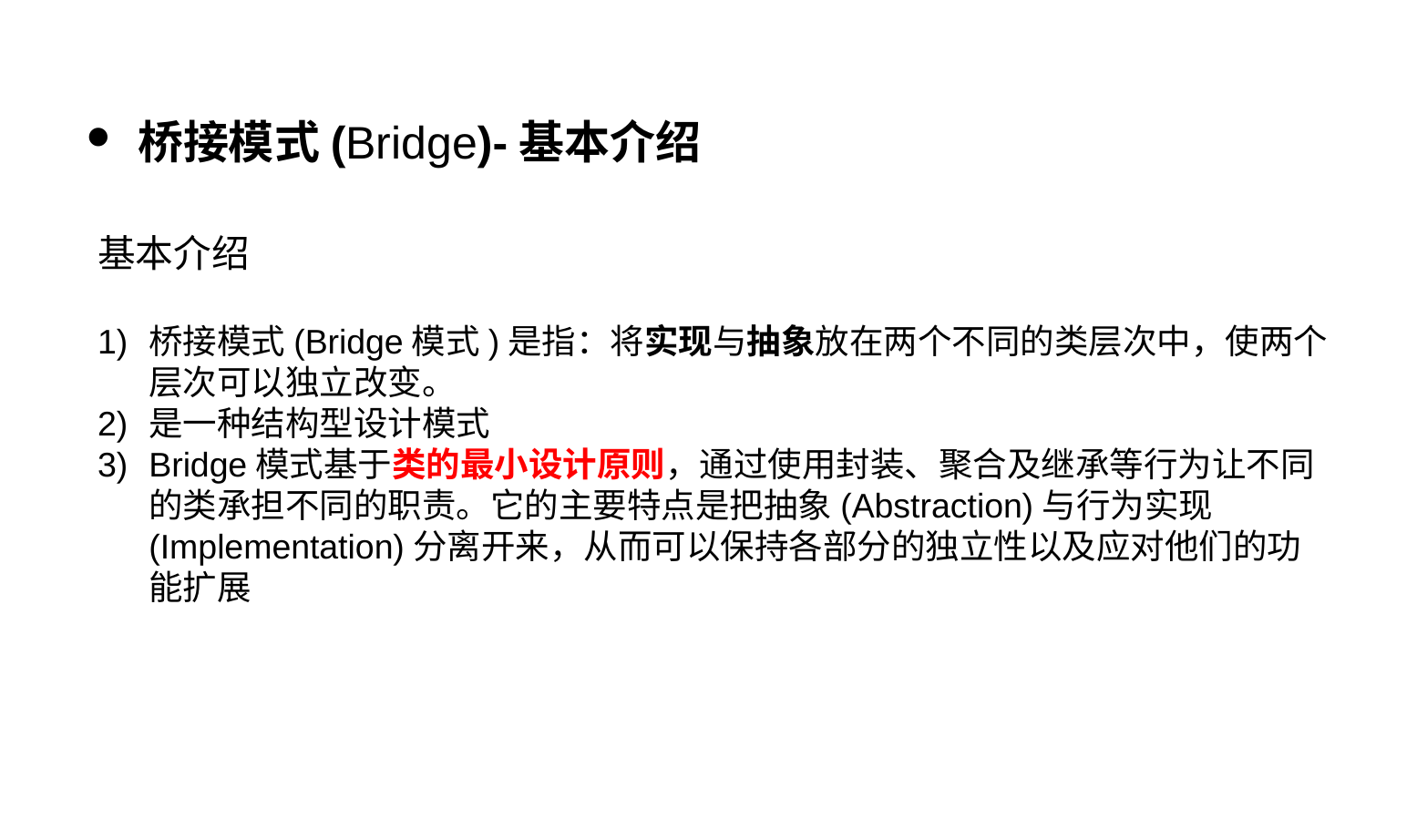

桥接模式(Bridge)-基本介绍

基本介绍

桥接模式(Bridge模式)是指：将实现与抽象放在两个不同的类层次中，使两个层次可以独立改变。
是一种结构型设计模式
Bridge模式基于类的最小设计原则，通过使用封装、聚合及继承等行为让不同的类承担不同的职责。它的主要特点是把抽象(Abstraction)与行为实现(Implementation)分离开来，从而可以保持各部分的独立性以及应对他们的功能扩展